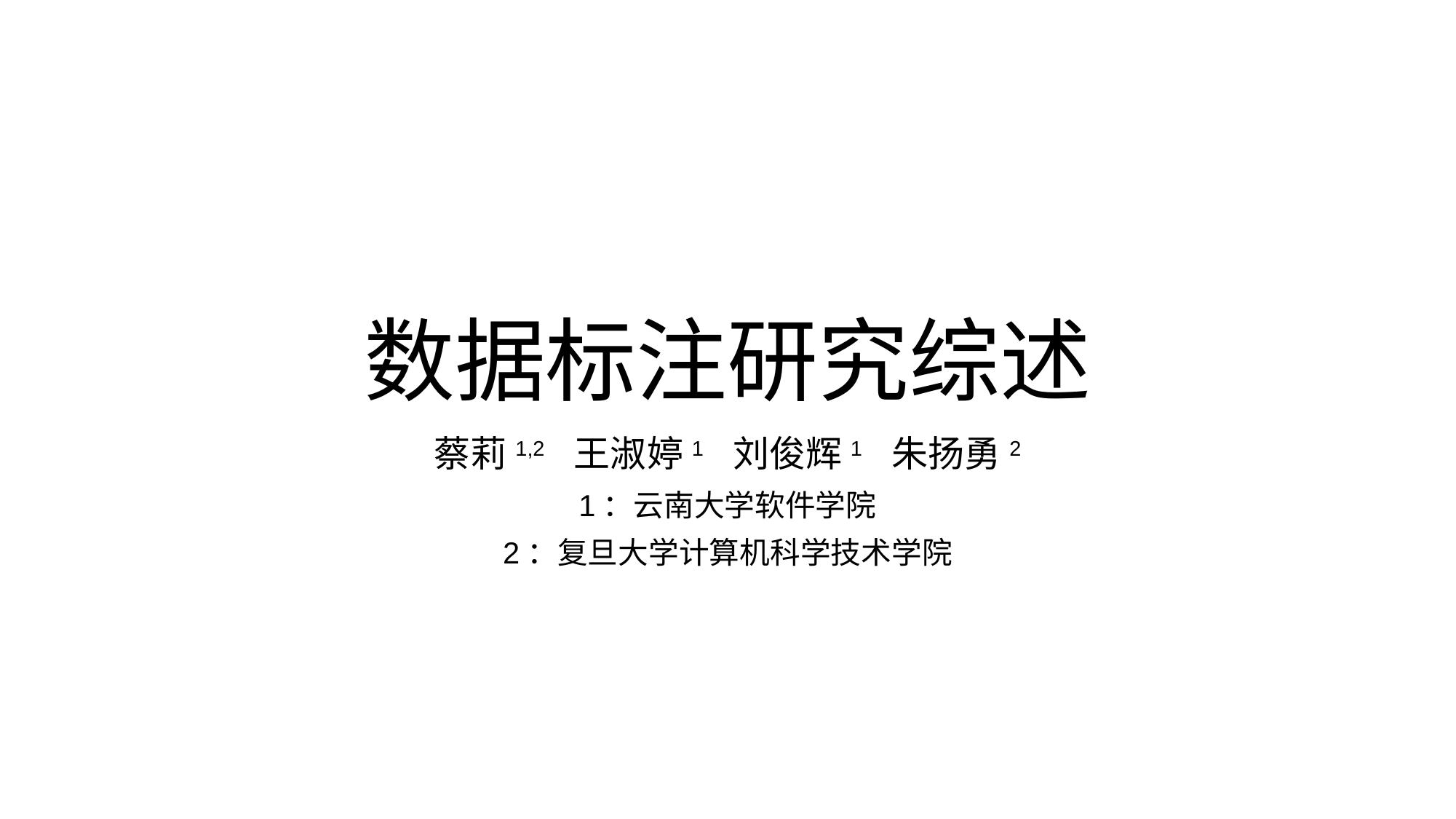

# 数据标注研究综述
蔡莉1,2  王淑婷1  刘俊辉1  朱扬勇2
1：云南大学软件学院
2：复旦大学计算机科学技术学院